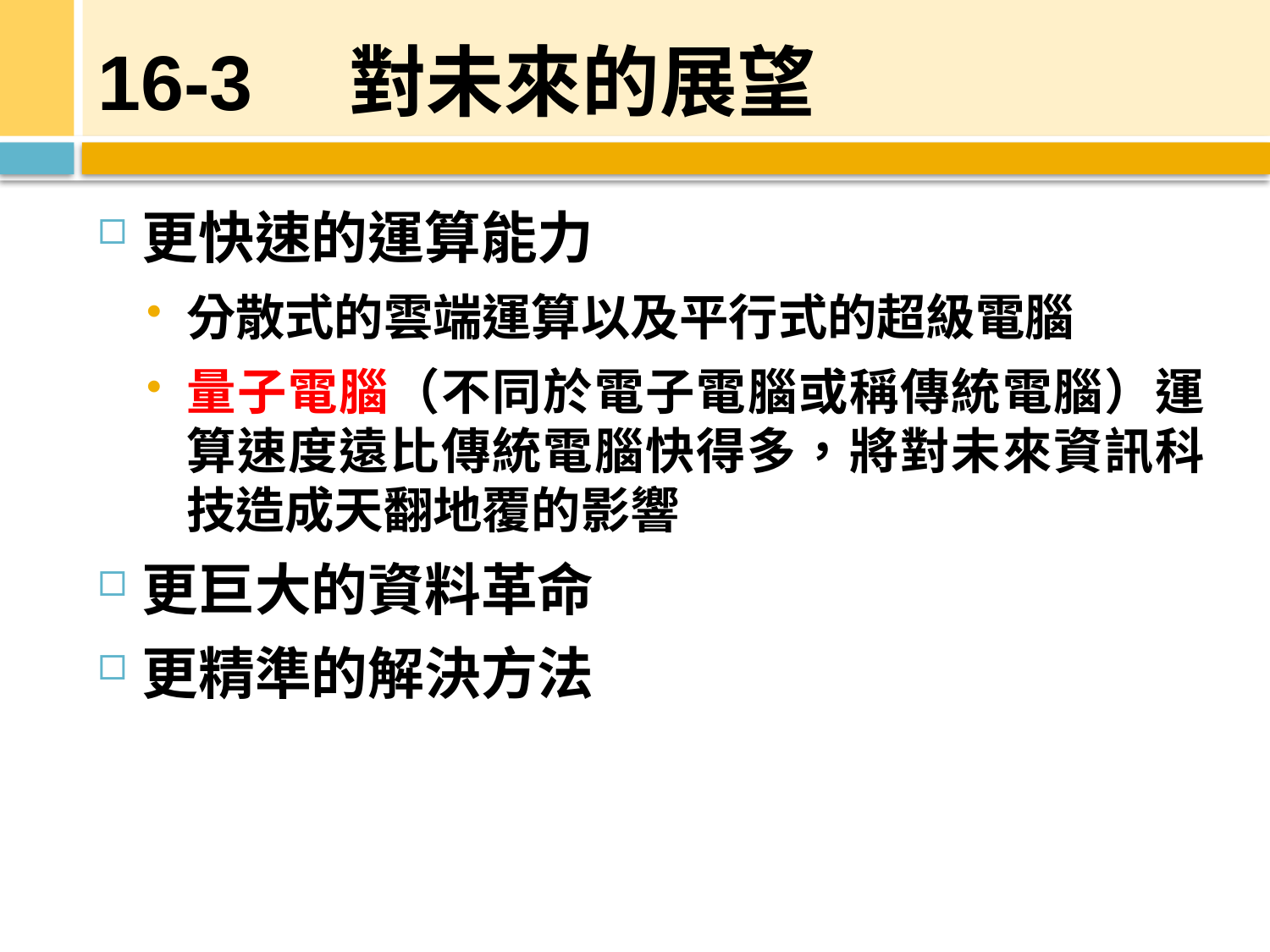

# 16-3　對未來的展望
更快速的運算能力
分散式的雲端運算以及平行式的超級電腦
量子電腦（不同於電子電腦或稱傳統電腦）運算速度遠比傳統電腦快得多，將對未來資訊科技造成天翻地覆的影響
更巨大的資料革命
更精準的解決方法